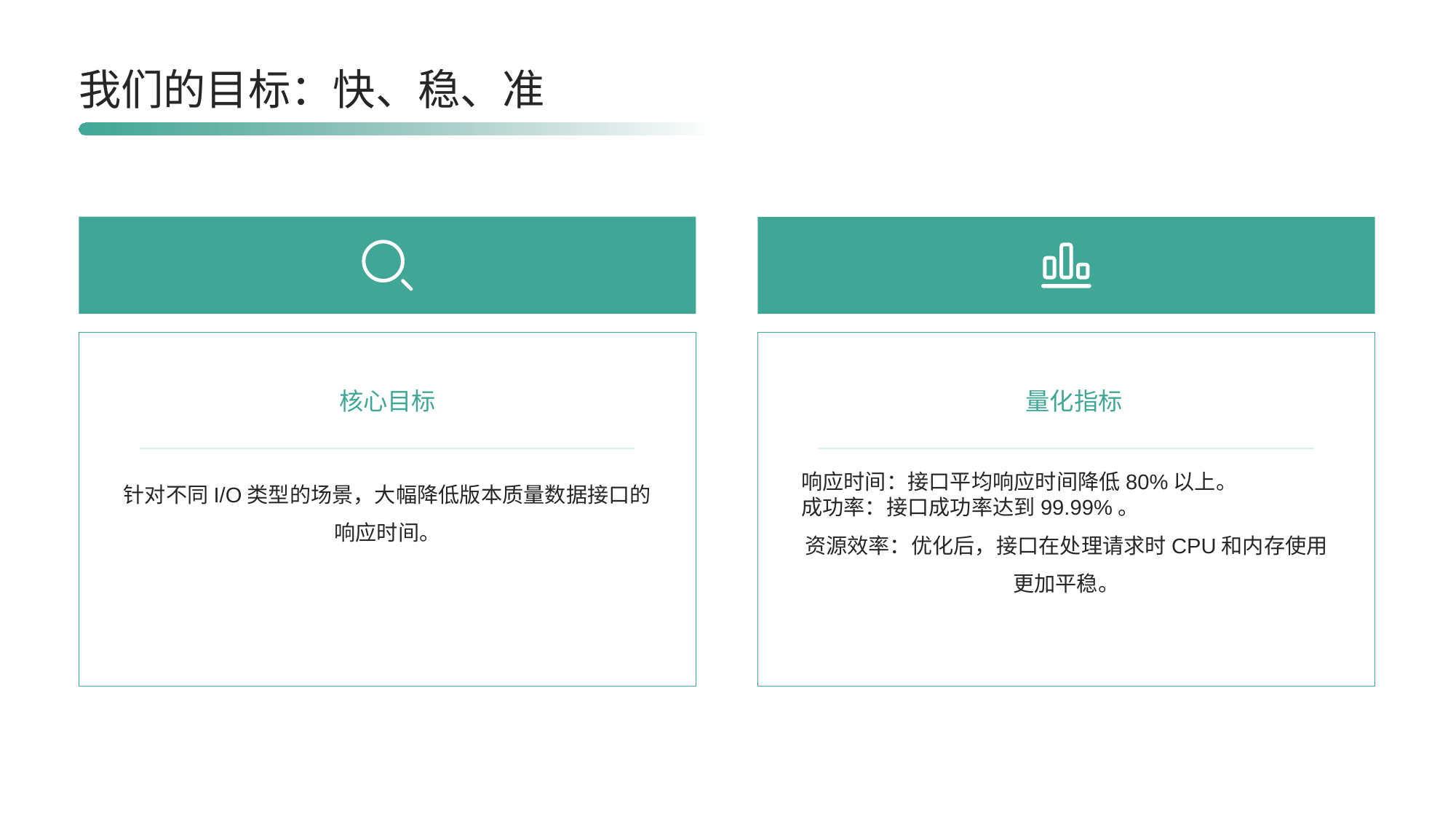

我们的目标：快、稳、准

核心目标
量化指标
针对不同I/O类型的场景，大幅降低版本质量数据接口的响应时间。
响应时间：接口平均响应时间降低80%以上。
成功率：接口成功率达到99.99%。
资源效率：优化后，接口在处理请求时CPU和内存使用更加平稳。